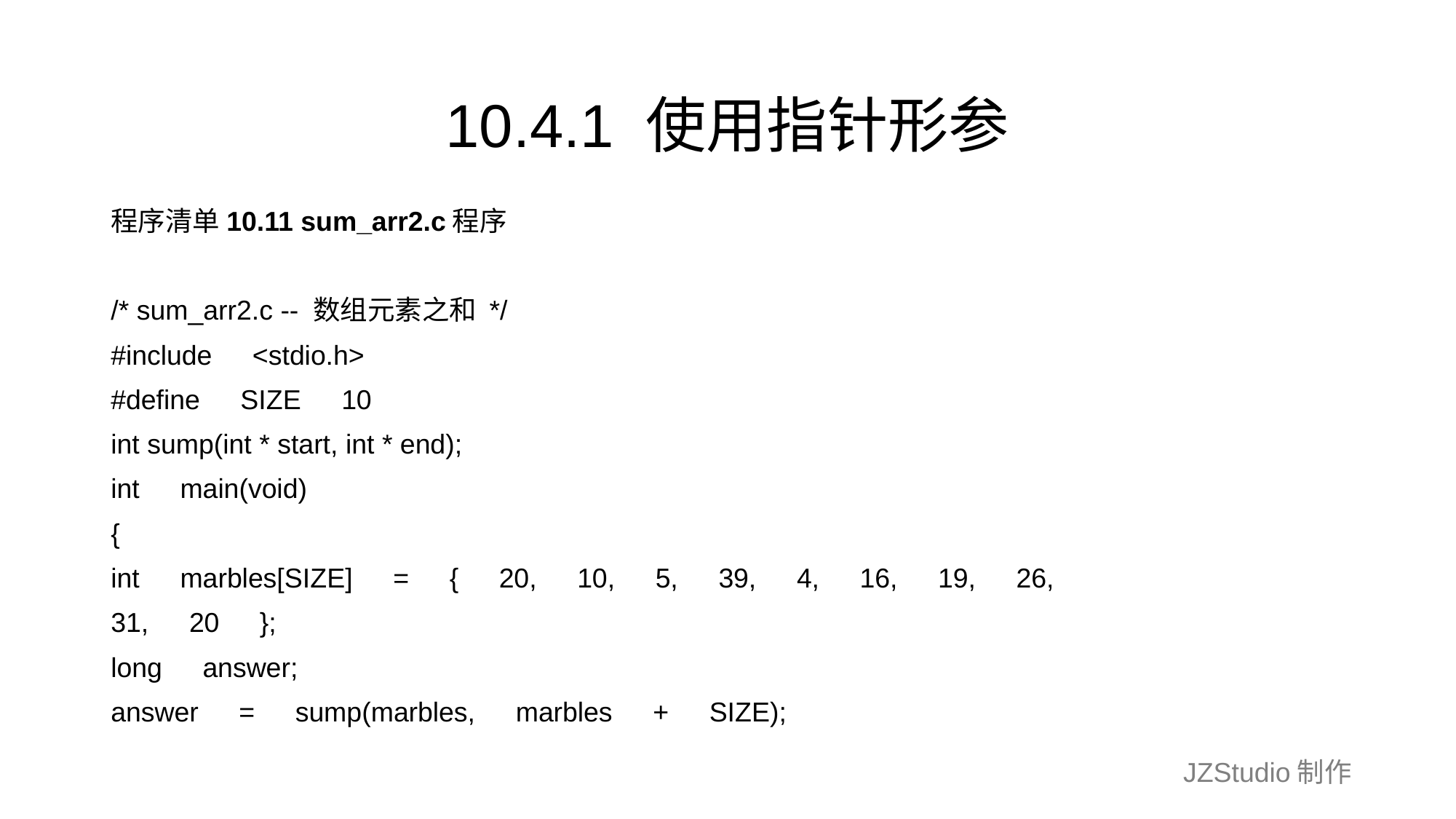

# 10.4.1 使用指针形参
程序清单10.11 sum_arr2.c程序

/* sum_arr2.c -- 数组元素之和 */
#include　<stdio.h>
#define　SIZE　10
int sump(int * start, int * end);
int　main(void)
{
int　marbles[SIZE]　=　{　20,　10,　5,　39,　4,　16,　19,　26,
31,　20　};
long　answer;
answer　=　sump(marbles,　marbles　+　SIZE);